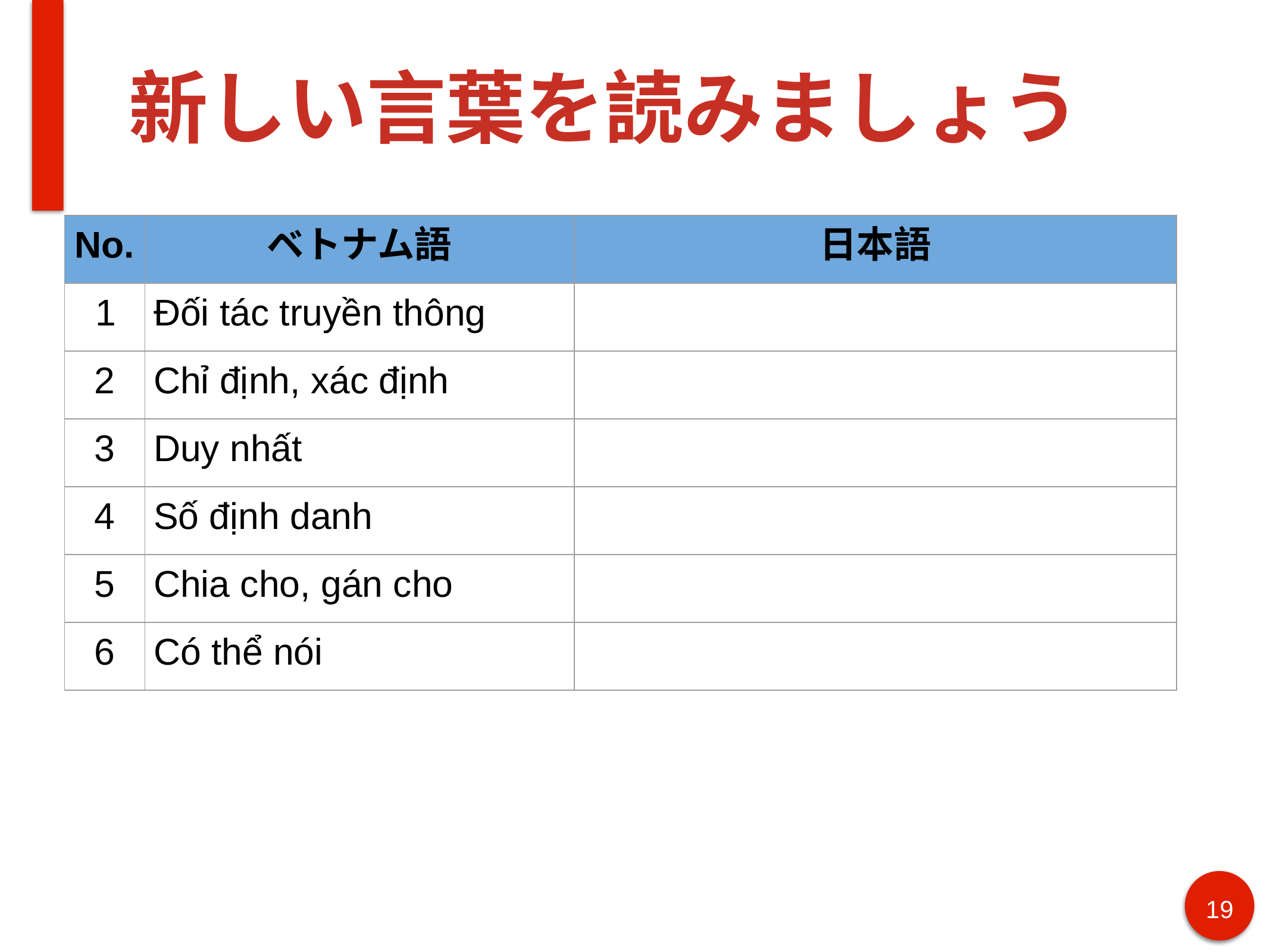

# 新しい言葉を読みましょう
| No. | ベトナム語 | 日本語 |
| --- | --- | --- |
| 1 | Đối tác truyền thông |  |
| 2 | Chỉ định, xác định |  |
| 3 | Duy nhất |  |
| 4 | Số định danh |  |
| 5 | Chia cho, gán cho |  |
| 6 | Có thể nói |  |
19